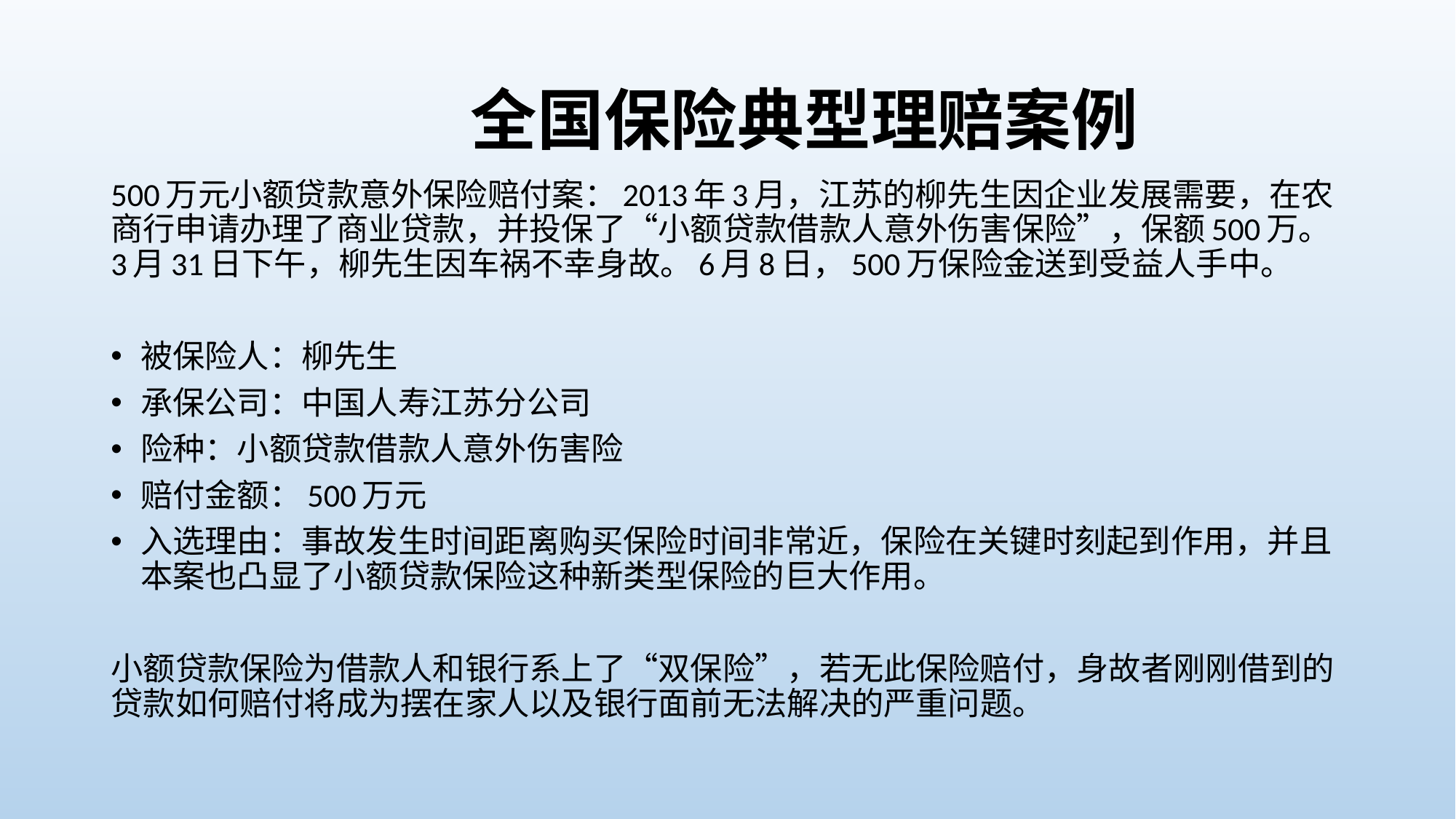

# 全国保险典型理赔案例
500万元小额贷款意外保险赔付案：2013年3月，江苏的柳先生因企业发展需要，在农商行申请办理了商业贷款，并投保了“小额贷款借款人意外伤害保险”，保额500万。3月31日下午，柳先生因车祸不幸身故。6月8日，500万保险金送到受益人手中。

被保险人：柳先生
承保公司：中国人寿江苏分公司
险种：小额贷款借款人意外伤害险
赔付金额：500万元
入选理由：事故发生时间距离购买保险时间非常近，保险在关键时刻起到作用，并且本案也凸显了小额贷款保险这种新类型保险的巨大作用。

小额贷款保险为借款人和银行系上了“双保险”，若无此保险赔付，身故者刚刚借到的贷款如何赔付将成为摆在家人以及银行面前无法解决的严重问题。